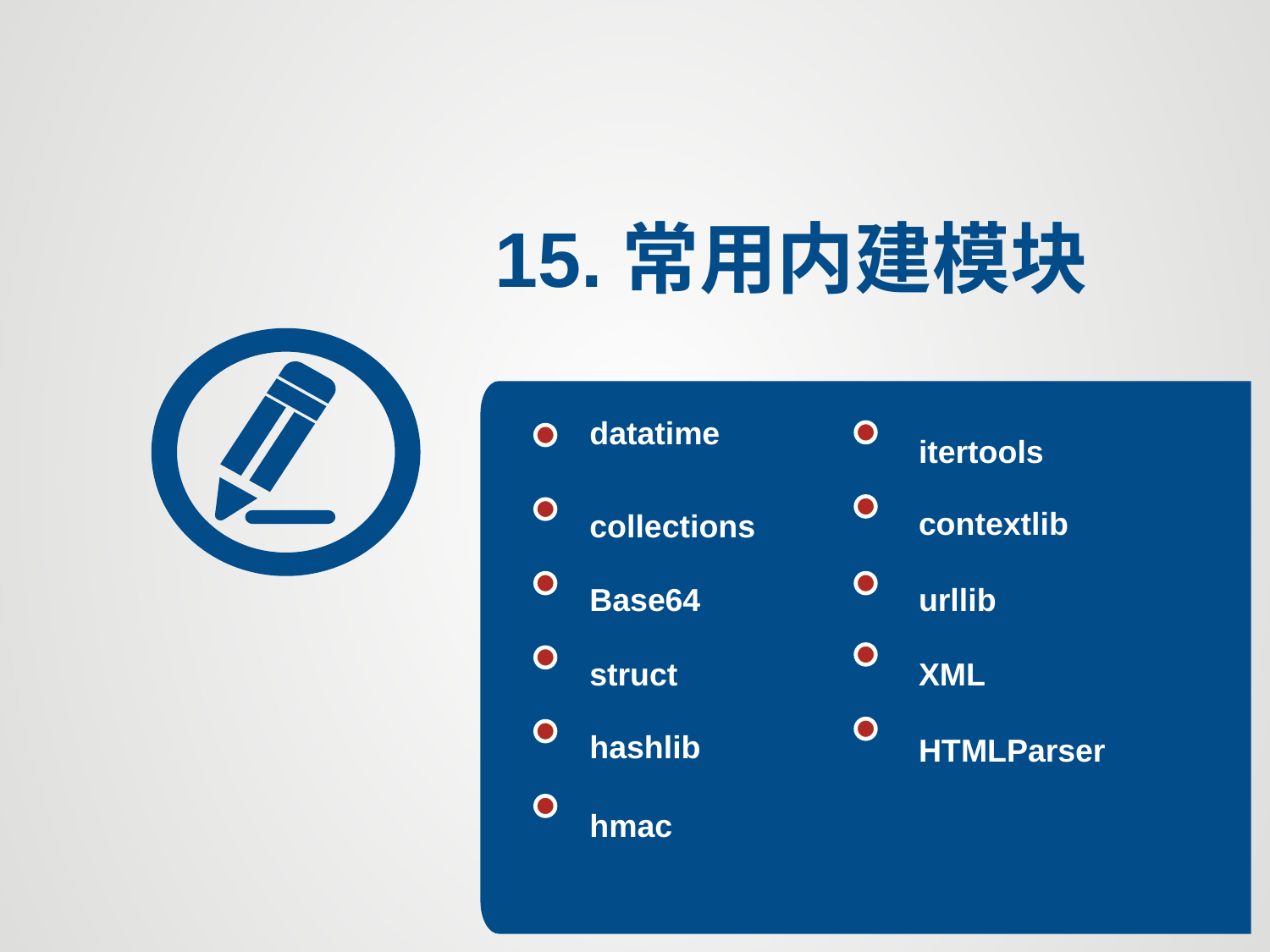

15.常用内建模块

datatime
itertools

contextlib
collections

Base64
urllib

struct
XML

hashlib
HTMLParser

hmac